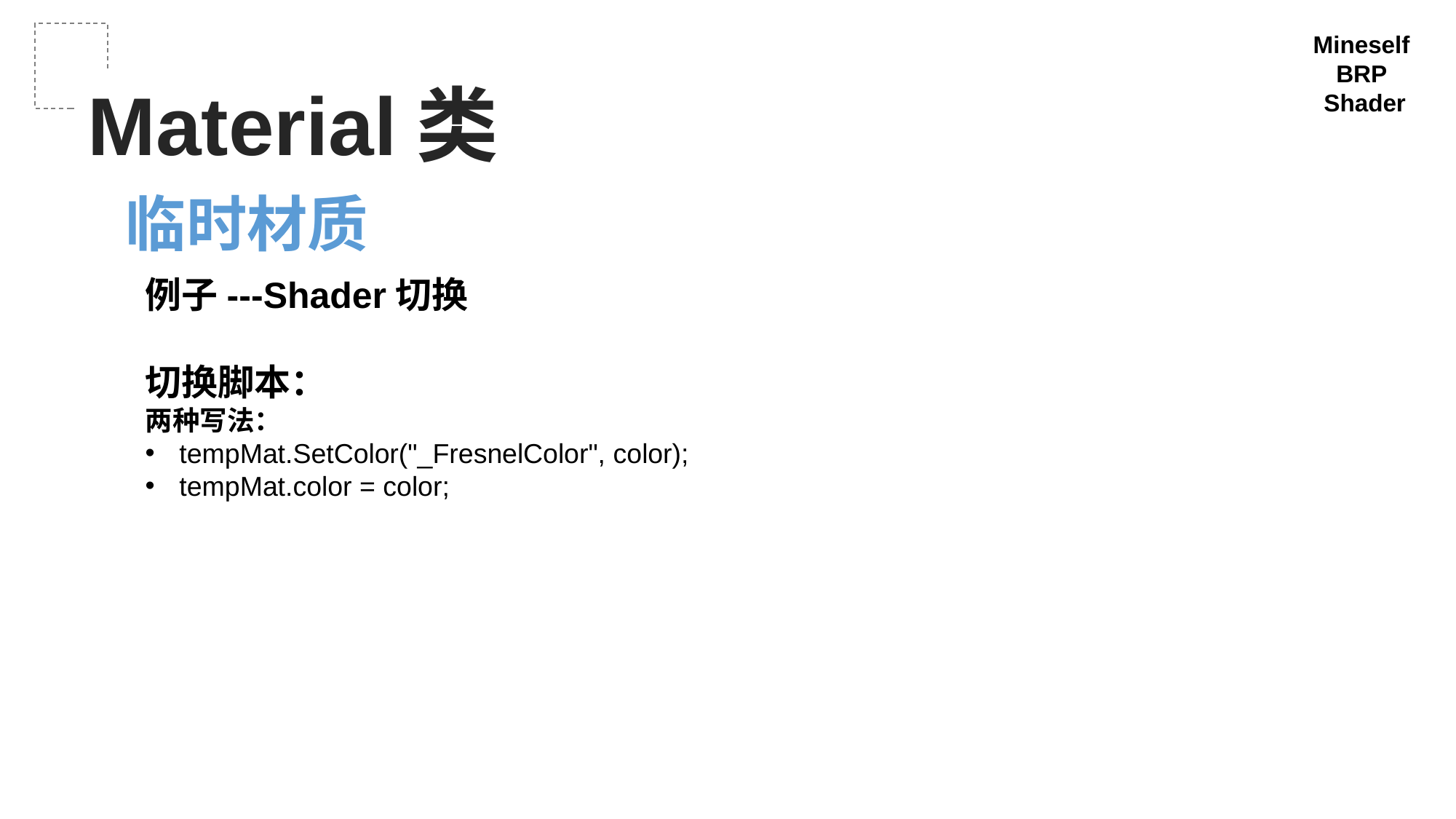

Mineself
BRP
Shader

Material类
临时材质
例子---Shader切换

切换脚本：
两种写法：
tempMat.SetColor("_FresnelColor", color);
tempMat.color = color;